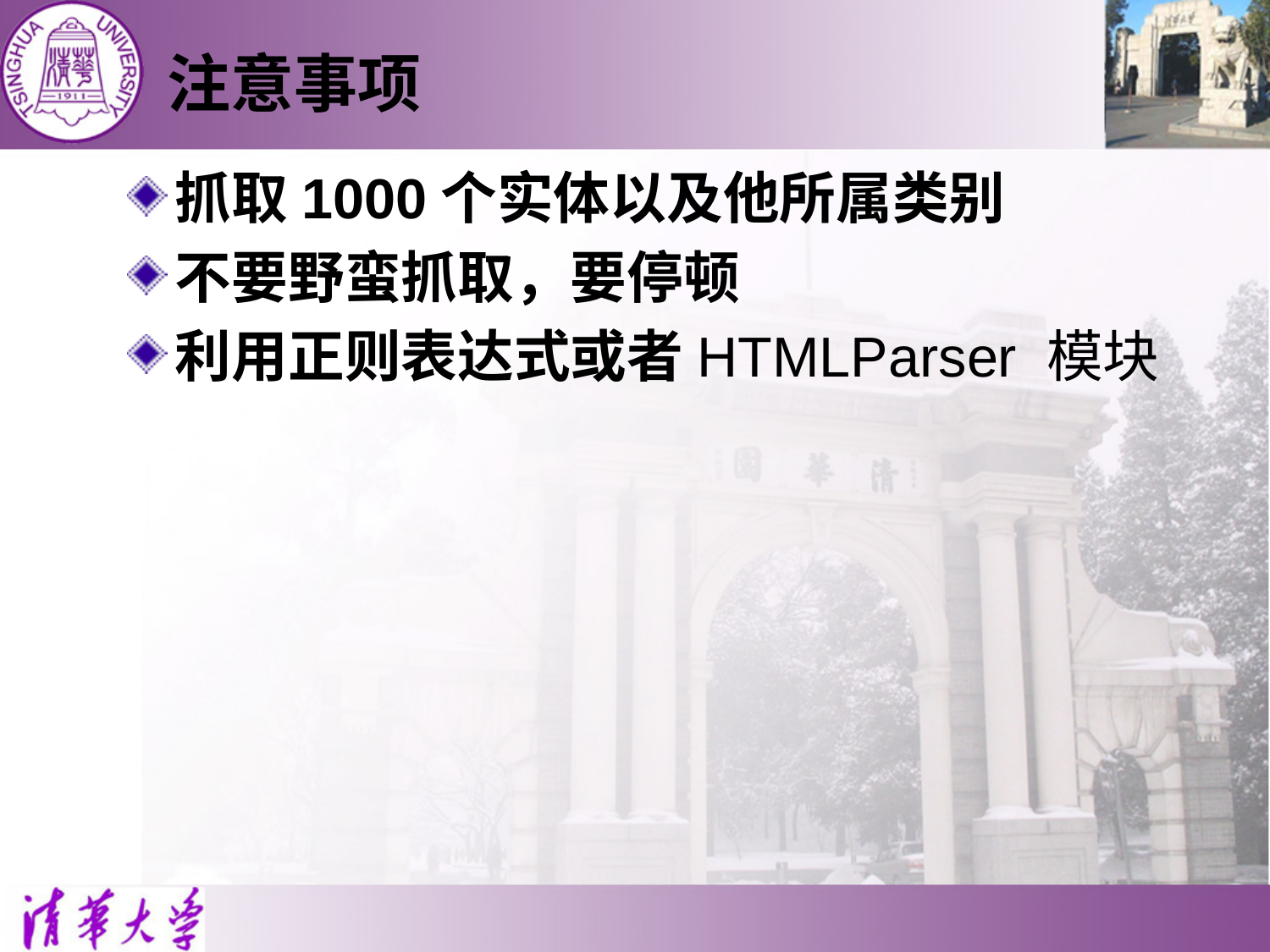

# 注意事项
抓取1000个实体以及他所属类别
不要野蛮抓取，要停顿
利用正则表达式或者HTMLParser 模块